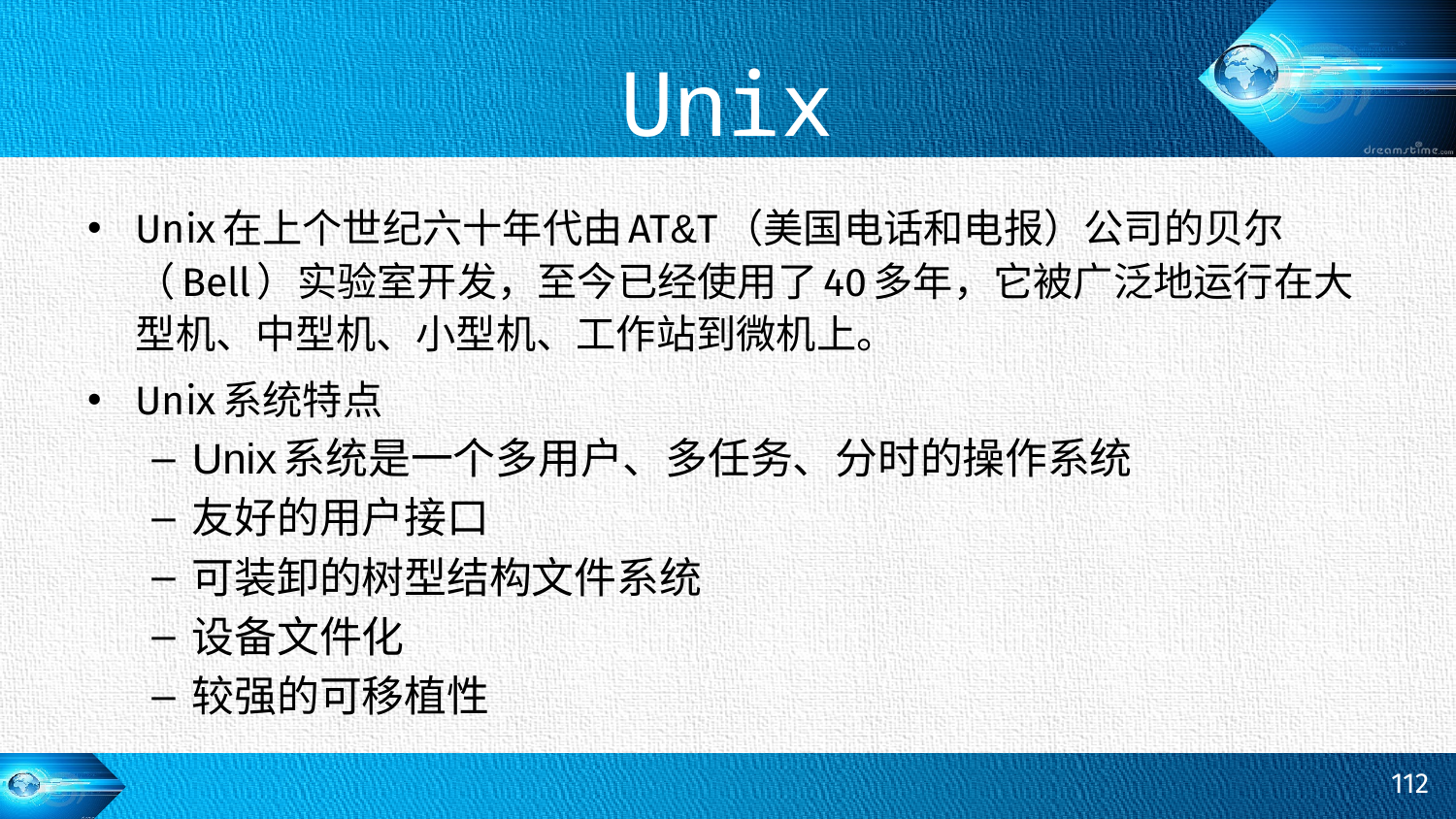

# Unix
Unix在上个世纪六十年代由AT&T（美国电话和电报）公司的贝尔（Bell）实验室开发，至今已经使用了40多年，它被广泛地运行在大型机、中型机、小型机、工作站到微机上。
Unix系统特点
Unix系统是一个多用户、多任务、分时的操作系统
友好的用户接口
可装卸的树型结构文件系统
设备文件化
较强的可移植性
112